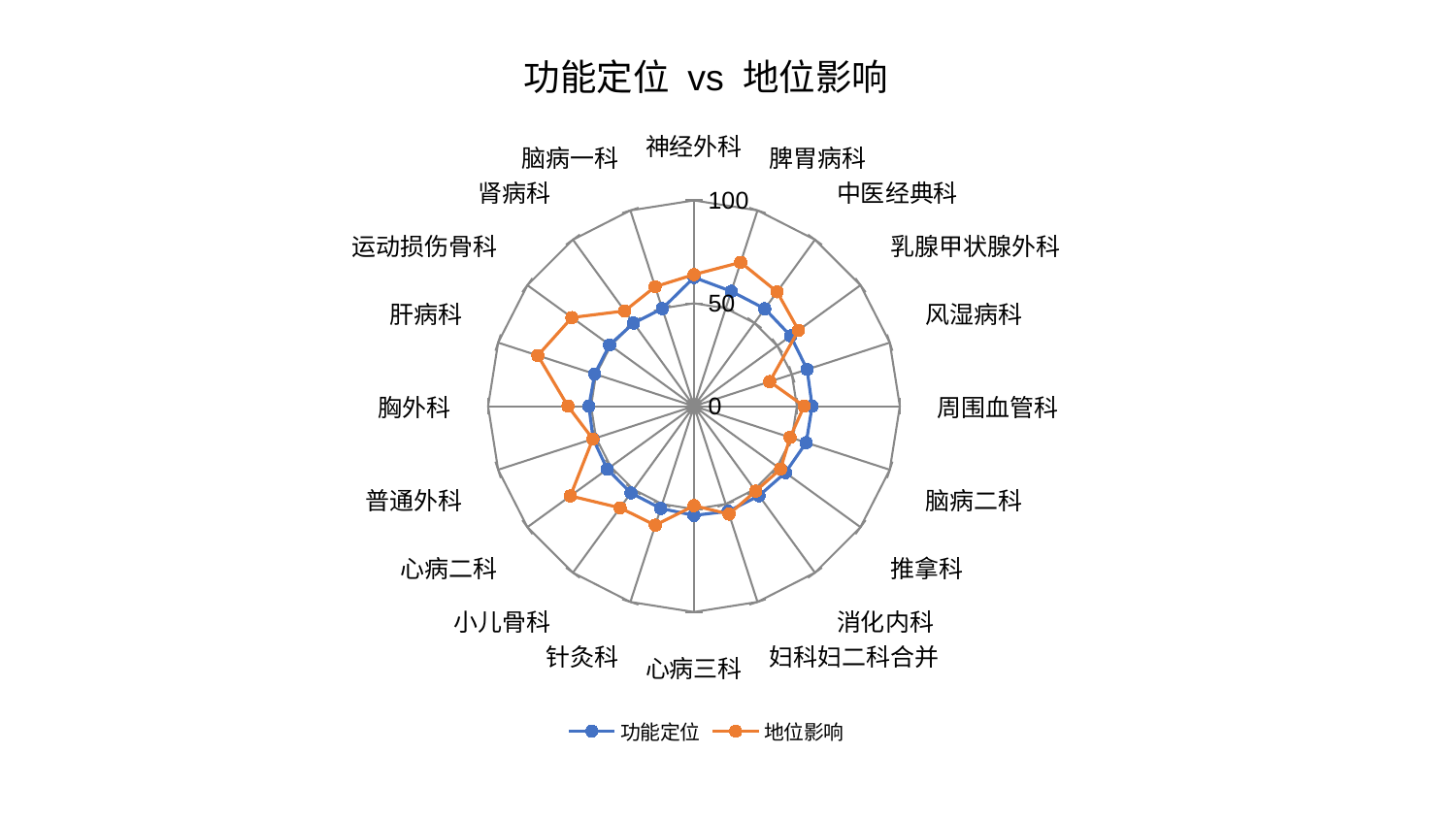

### Chart: 功能定位 vs 地位影响

| Category | 功能定位 | 地位影响 |
|---|---|---|
| 神经外科 | 62.57772276489708 | 63.951235699107876 |
| 脾胃病科 | 58.69327096920498 | 73.48620757360807 |
| 中医经典科 | 58.5491508519914 | 68.680169804141 |
| 乳腺甲状腺外科 | 58.070266326079356 | 62.775188978761705 |
| 风湿病科 | 57.80582453212272 | 38.6895484233775 |
| 周围血管科 | 57.40592002883682 | 53.48274610667647 |
| 脑病二科 | 57.31710333600228 | 49.10834426300764 |
| 推拿科 | 54.935149137119154 | 51.98023697941534 |
| 消化内科 | 53.79911322119948 | 51.003461967812854 |
| 妇科妇二科合并 | 53.72511820656986 | 55.136839904301524 |
| 心病三科 | 53.063547047839684 | 48.33386343721786 |
| 针灸科 | 52.23736276695188 | 60.81689557271552 |
| 小儿骨科 | 52.11736903645792 | 61.07075738937043 |
| 心病二科 | 52.07191807789394 | 74.20422487763614 |
| 普通外科 | 51.49429289281524 | 51.63689525914096 |
| 胸外科 | 51.05108534980831 | 61.2012287386557 |
| 肝病科 | 50.69287380432345 | 79.74504373065048 |
| 运动损伤骨科 | 50.66095428409486 | 73.27462354651638 |
| 肾病科 | 49.91162975060748 | 57.21684453342094 |
| 脑病一科 | 49.83935105458419 | 61.037438509419886 |
42